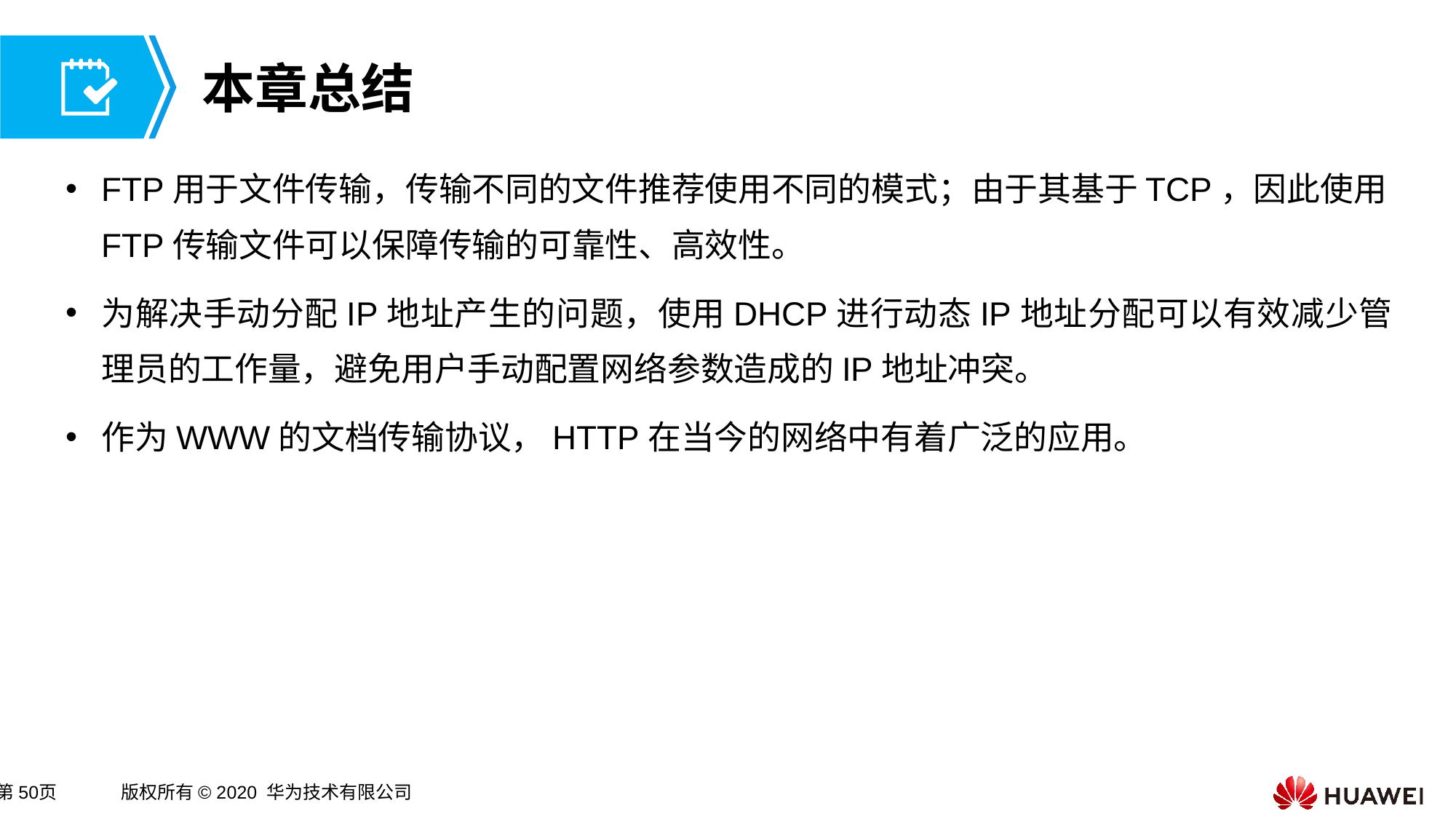

FTP用于文件传输，传输不同的文件推荐使用不同的模式；由于其基于TCP，因此使用FTP传输文件可以保障传输的可靠性、高效性。
为解决手动分配IP地址产生的问题，使用DHCP进行动态IP地址分配可以有效减少管理员的工作量，避免用户手动配置网络参数造成的IP地址冲突。
作为WWW的文档传输协议，HTTP在当今的网络中有着广泛的应用。